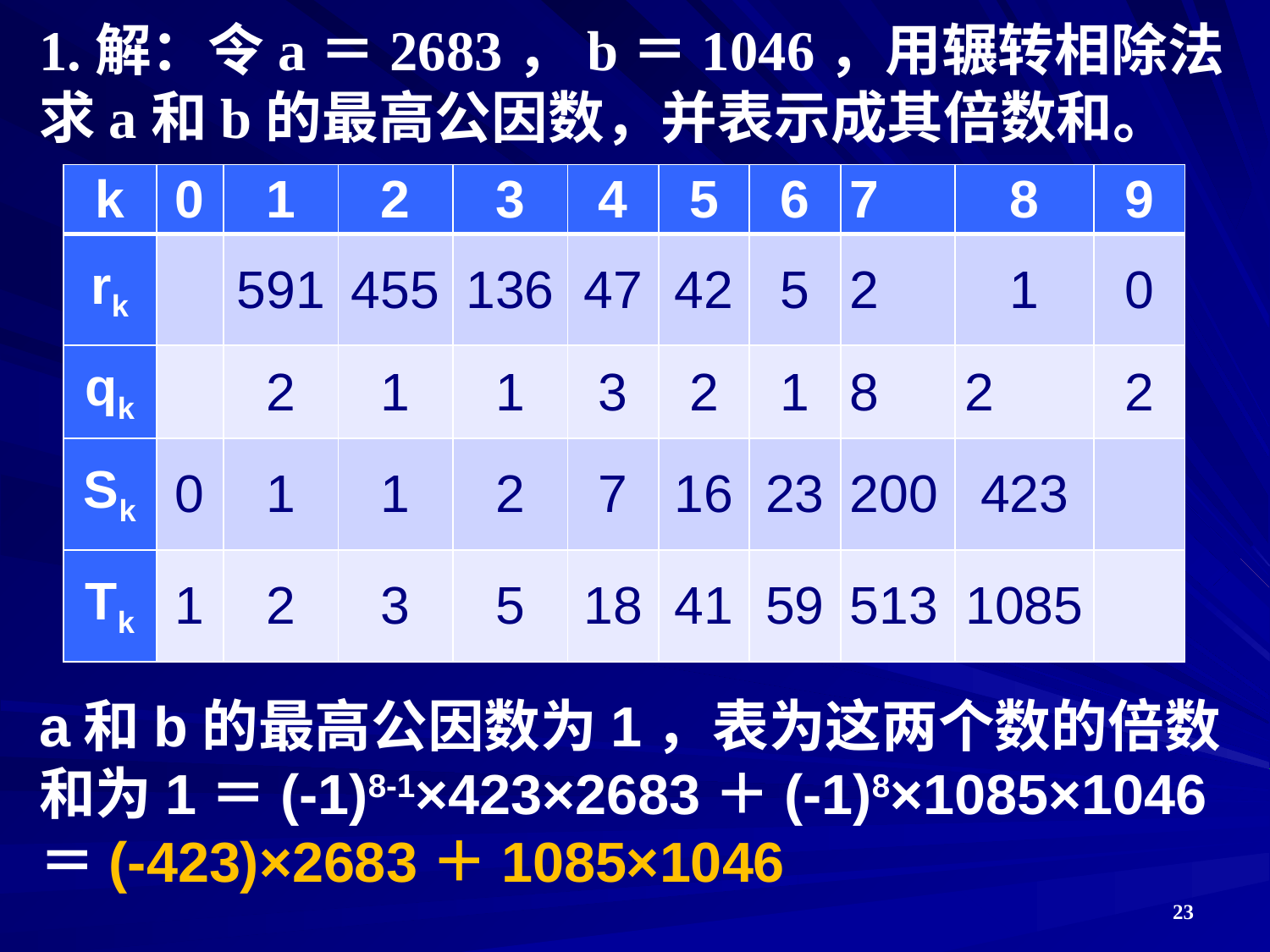

1.解：令a＝2683，b＝1046，用辗转相除法求a和b的最高公因数，并表示成其倍数和。

a和b的最高公因数为1，表为这两个数的倍数和为1＝(-1)8-1×423×2683＋(-1)8×1085×1046＝(-423)×2683＋1085×1046

| k | 0 | 1 | 2 | 3 | 4 | 5 | 6 | 7 | 8 | 9 |
| --- | --- | --- | --- | --- | --- | --- | --- | --- | --- | --- |
| rk |  | 591 | 455 | 136 | 47 | 42 | 5 | 2 | 1 | 0 |
| qk |  | 2 | 1 | 1 | 3 | 2 | 1 | 8 | 2 | 2 |
| Sk | 0 | 1 | 1 | 2 | 7 | 16 | 23 | 200 | 423 |  |
| Tk | 1 | 2 | 3 | 5 | 18 | 41 | 59 | 513 | 1085 |  |
23